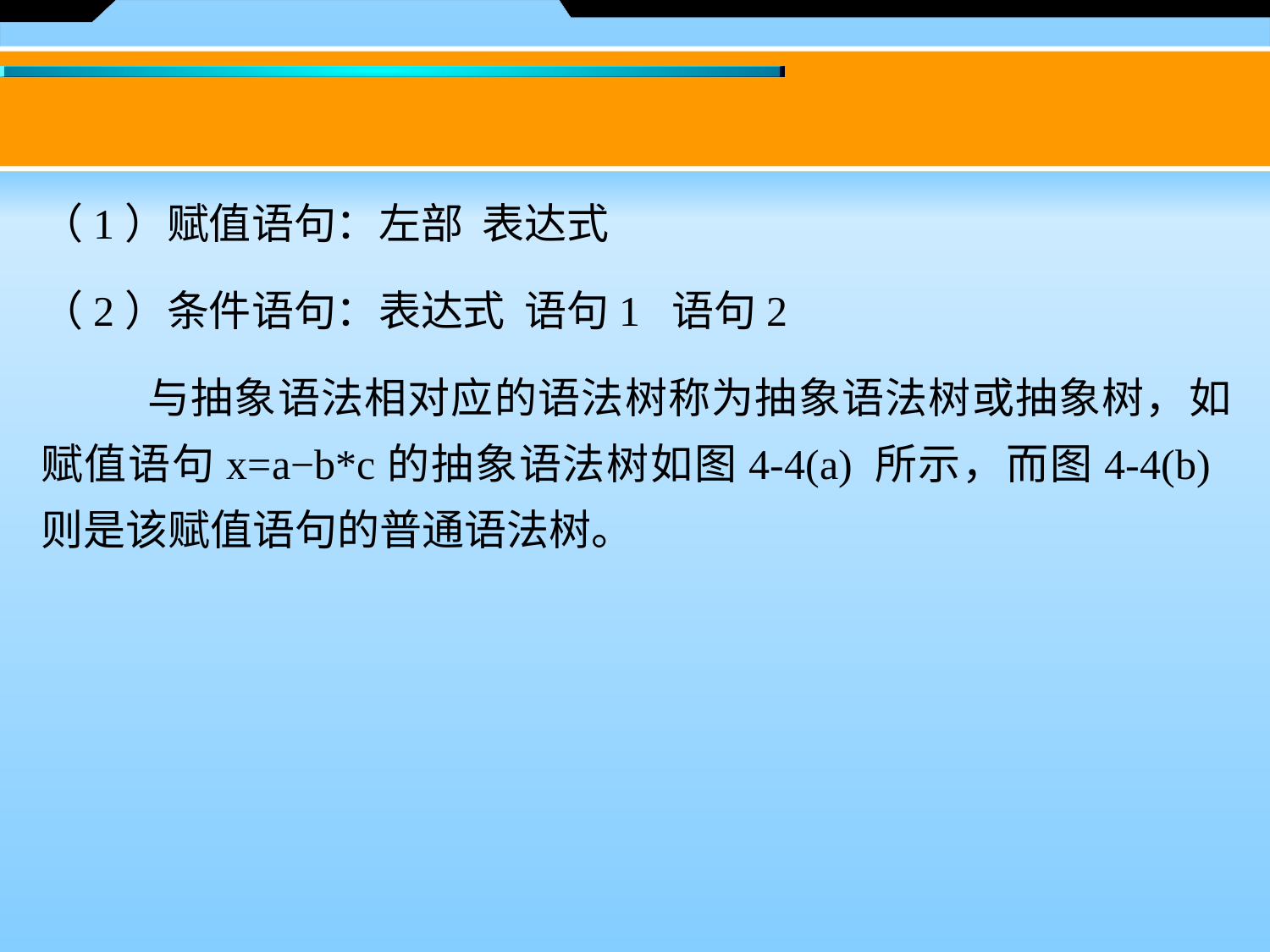

（1）赋值语句：左部  表达式
（2）条件语句：表达式  语句1  语句2
         与抽象语法相对应的语法树称为抽象语法树或抽象树，如赋值语句x=a−b*c的抽象语法树如图4-4(a) 所示，而图4-4(b) 则是该赋值语句的普通语法树。